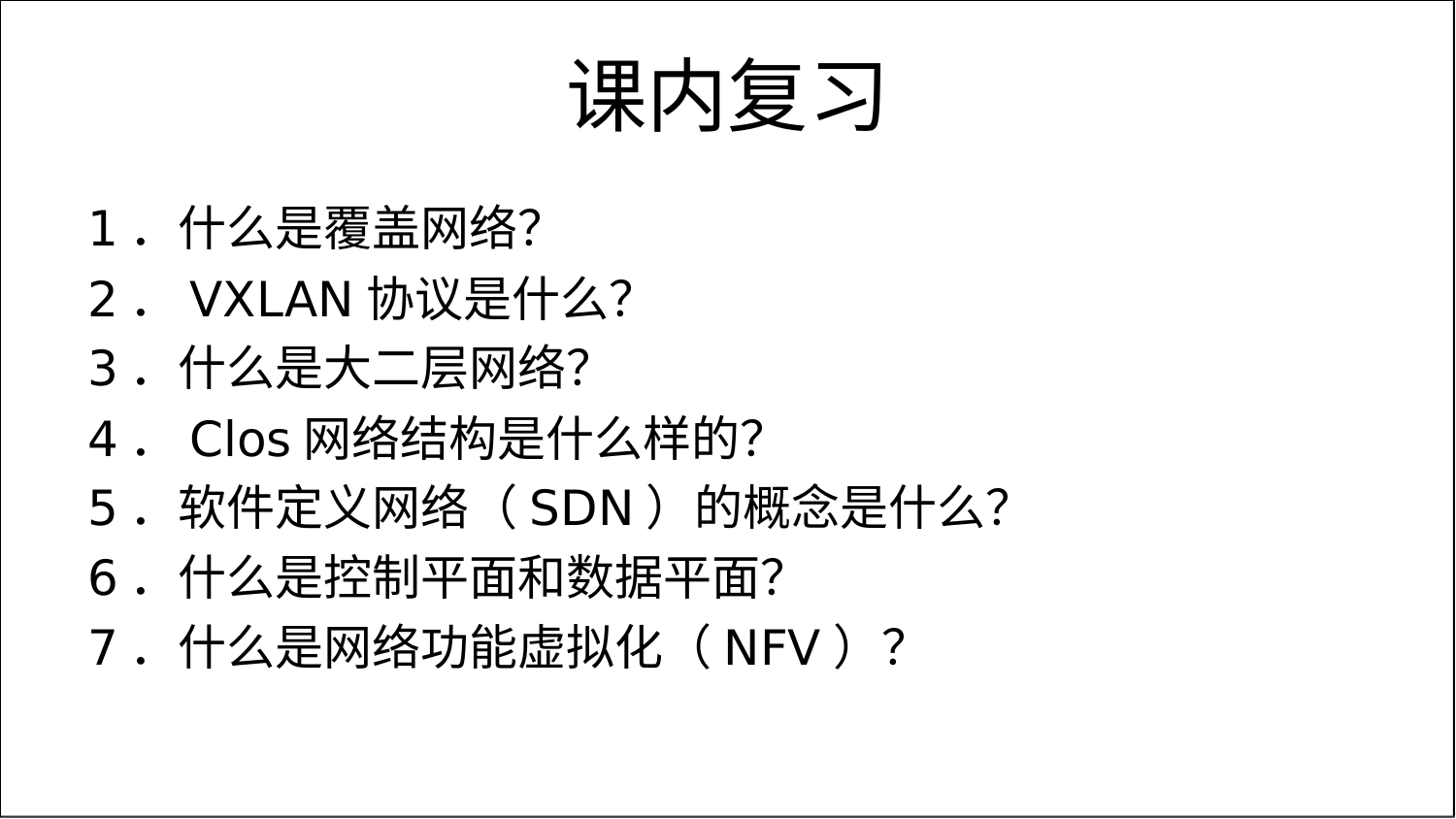

# 课内复习
1．什么是覆盖网络？
2．VXLAN协议是什么？
3．什么是大二层网络？
4．Clos网络结构是什么样的？
5．软件定义网络（SDN）的概念是什么？
6．什么是控制平面和数据平面？
7．什么是网络功能虚拟化（NFV）？